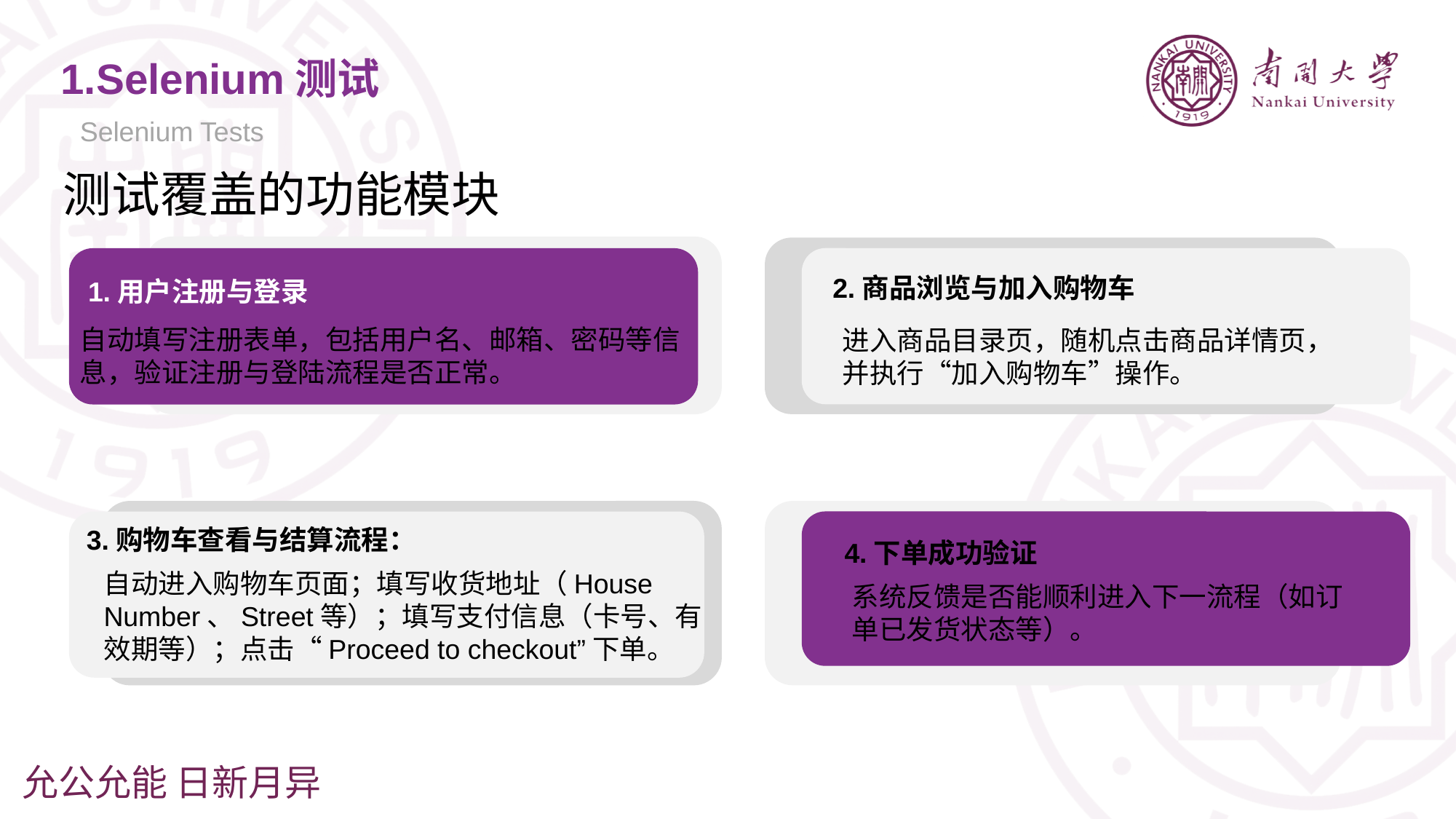

1.Selenium测试
Selenium Tests
测试覆盖的功能模块

2.商品浏览与加入购物车
1.用户注册与登录
进入商品目录页，随机点击商品详情页，并执行“加入购物车”操作。
3.购物车查看与结算流程：
4.下单成功验证
自动进入购物车页面；填写收货地址（House Number、Street等）；填写支付信息（卡号、有效期等）；点击“Proceed to checkout”下单。

自动填写注册表单，包括用户名、邮箱、密码等信息，验证注册与登陆流程是否正常。

系统反馈是否能顺利进入下一流程（如订单已发货状态等）。